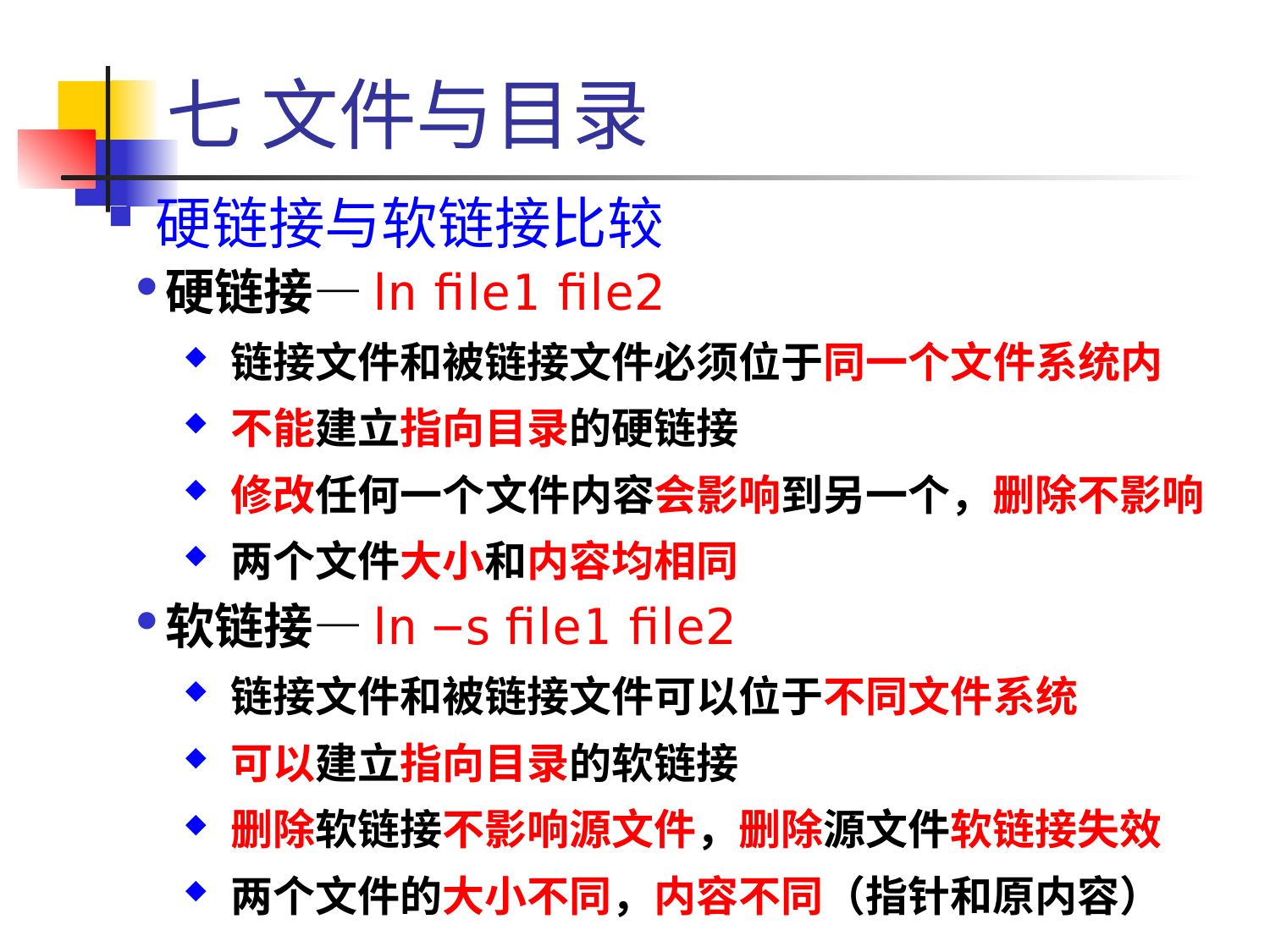

七 文件与目录
硬链接与软链接比较
硬链接—ln file1 file2
链接文件和被链接文件必须位于同一个文件系统内
不能建立指向目录的硬链接
修改任何一个文件内容会影响到另一个，删除不影响
两个文件大小和内容均相同
软链接—ln –s file1 file2
链接文件和被链接文件可以位于不同文件系统
可以建立指向目录的软链接
删除软链接不影响源文件，删除源文件软链接失效
两个文件的大小不同，内容不同（指针和原内容）